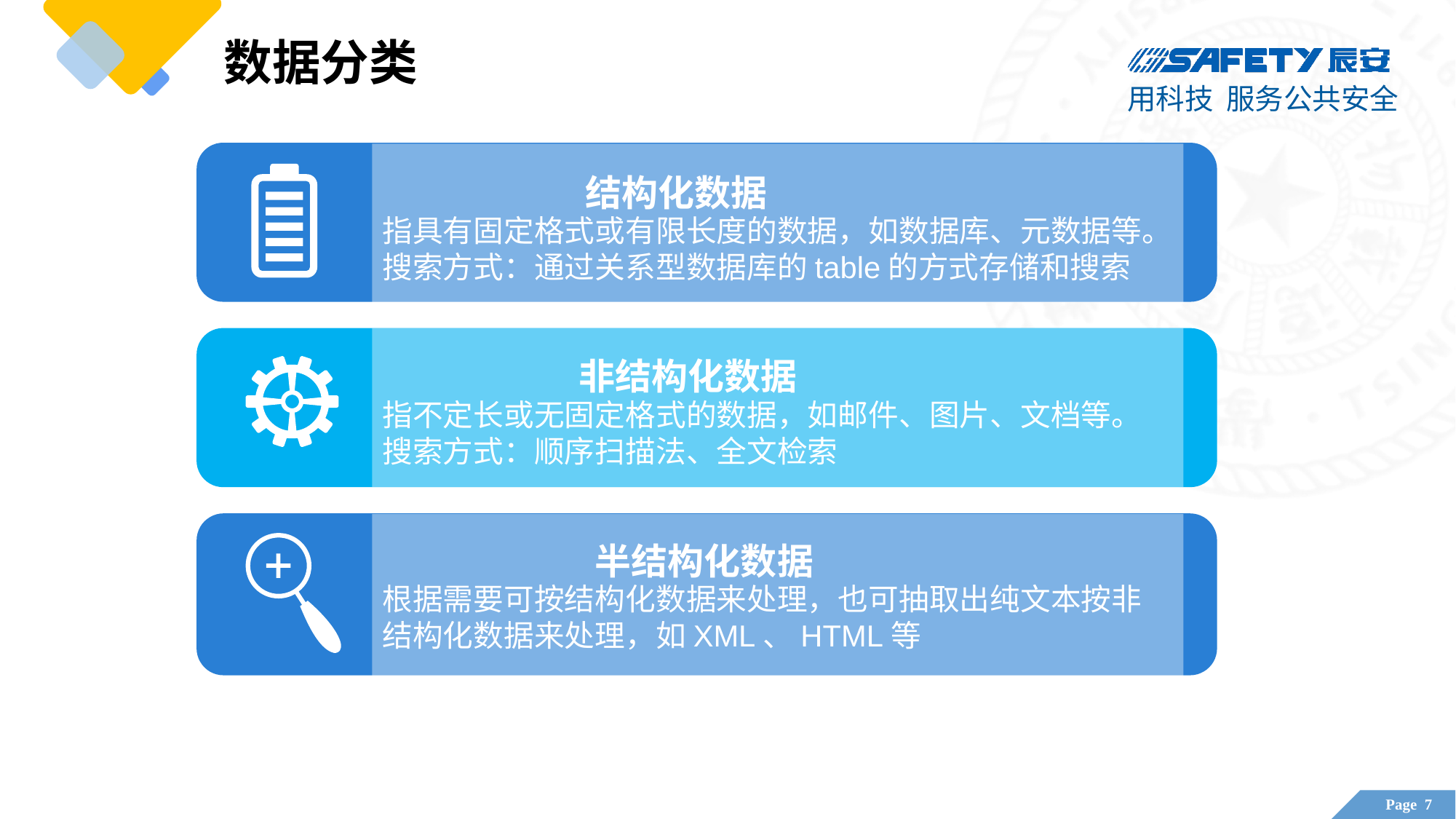

数据分类

结构化数据

指具有固定格式或有限长度的数据，如数据库、元数据等。
搜索方式：通过关系型数据库的table的方式存储和搜索
非结构化数据

指不定长或无固定格式的数据，如邮件、图片、文档等。
搜索方式：顺序扫描法、全文检索
半结构化数据

根据需要可按结构化数据来处理，也可抽取出纯文本按非结构化数据来处理，如XML、HTML等